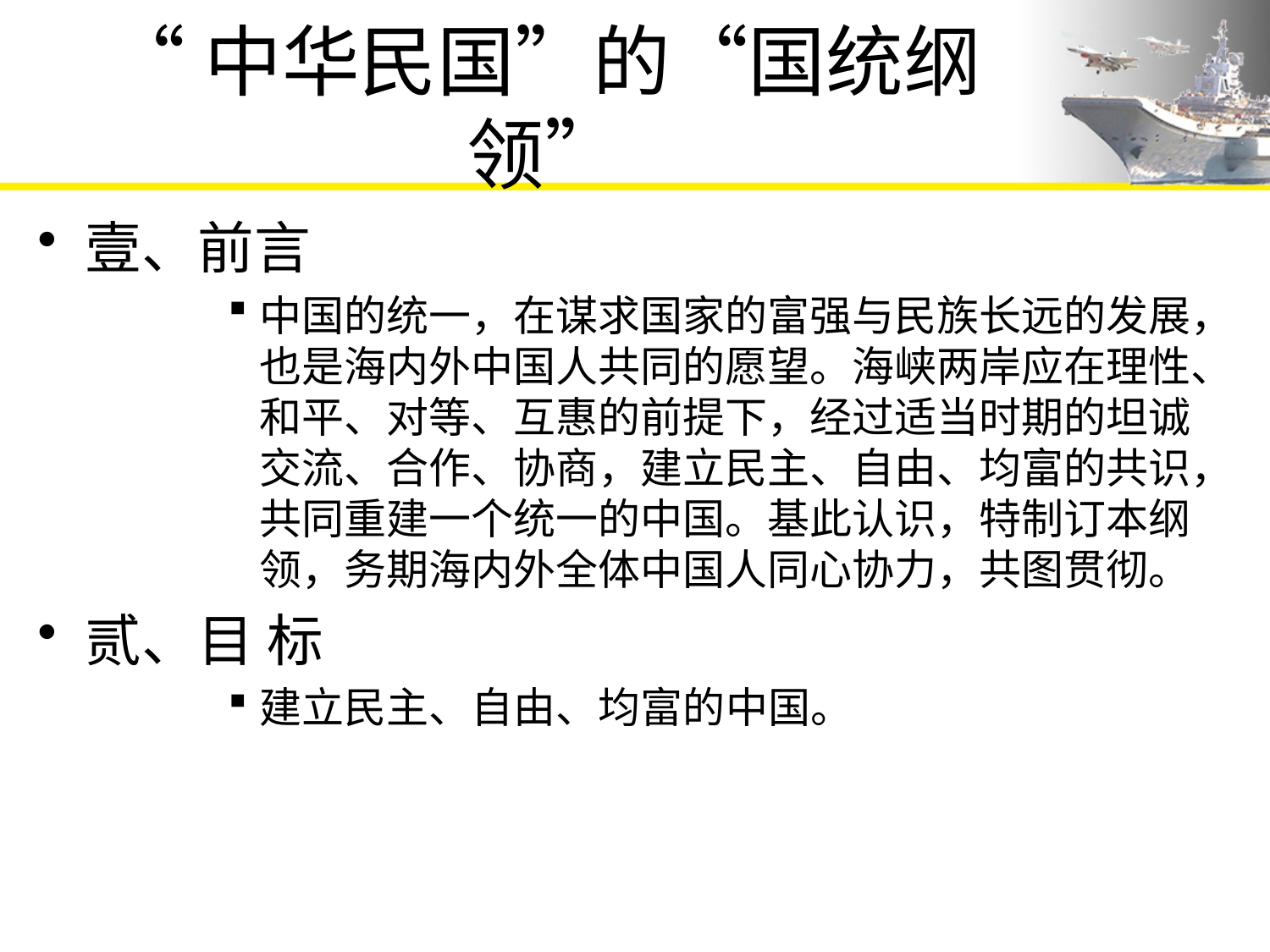

# “中华民国”的“国统纲领”
壹、前言
中国的统一，在谋求国家的富强与民族长远的发展，也是海内外中国人共同的愿望。海峡两岸应在理性、和平、对等、互惠的前提下，经过适当时期的坦诚交流、合作、协商，建立民主、自由、均富的共识，共同重建一个统一的中国。基此认识，特制订本纲领，务期海内外全体中国人同心协力，共图贯彻。
贰、目 标
建立民主、自由、均富的中国。